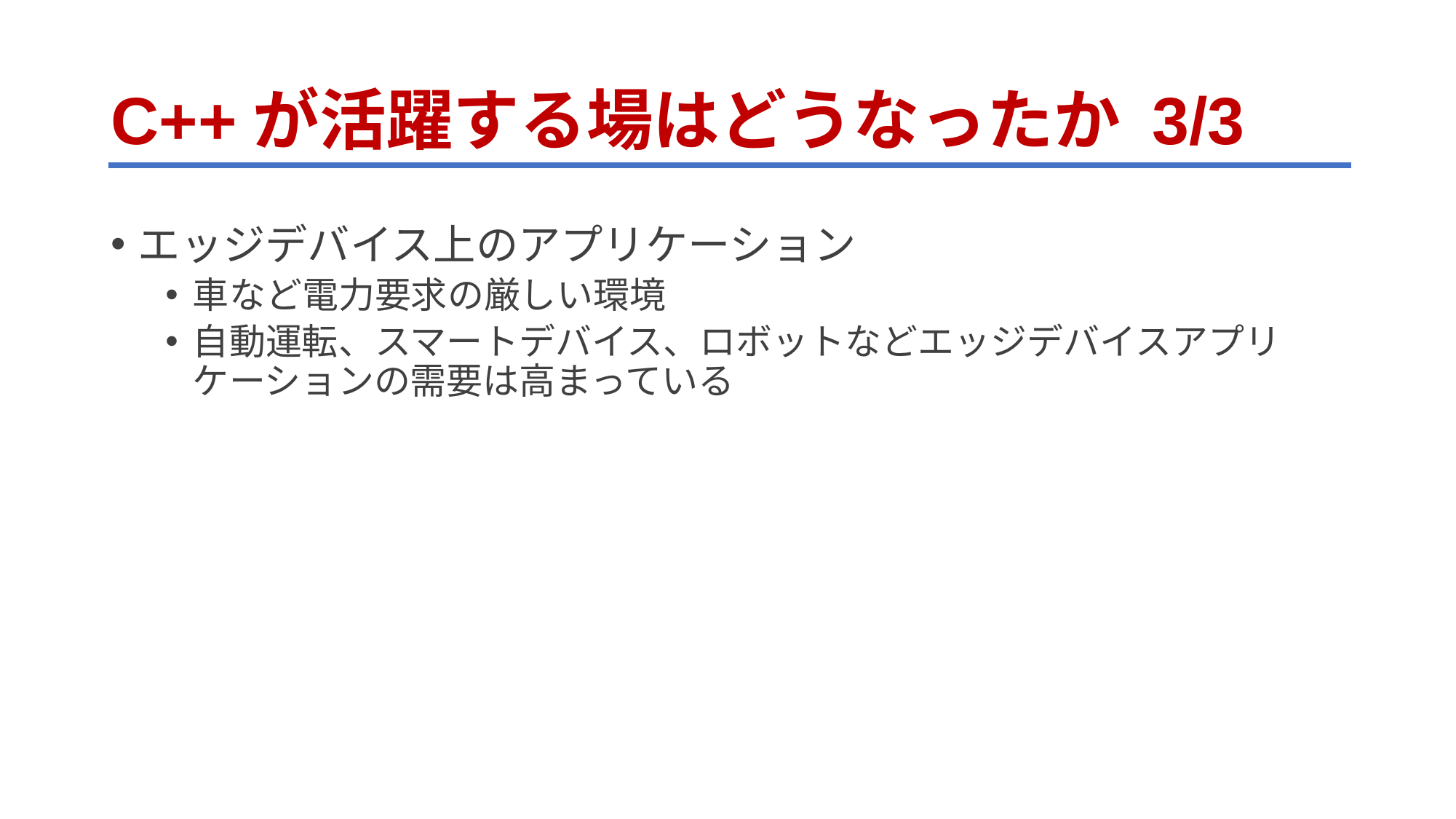

# C++が活躍する場はどうなったか 3/3
エッジデバイス上のアプリケーション
車など電力要求の厳しい環境
自動運転、スマートデバイス、ロボットなどエッジデバイスアプリケーションの需要は高まっている